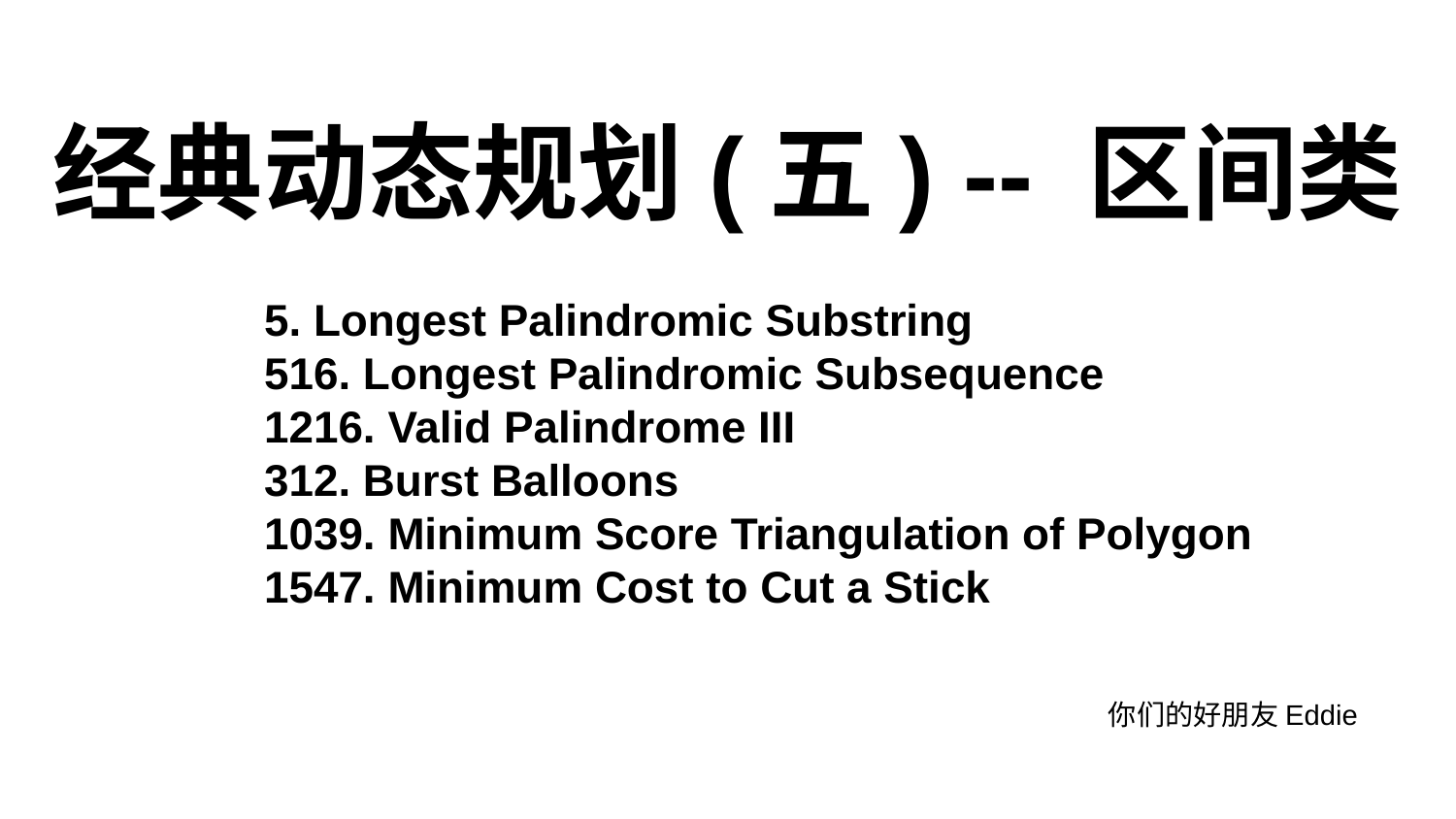

# 经典动态规划(五) -- 区间类
5. Longest Palindromic Substring
516. Longest Palindromic Subsequence
1216. Valid Palindrome III
312. Burst Balloons
1039. Minimum Score Triangulation of Polygon
1547. Minimum Cost to Cut a Stick
你们的好朋友Eddie